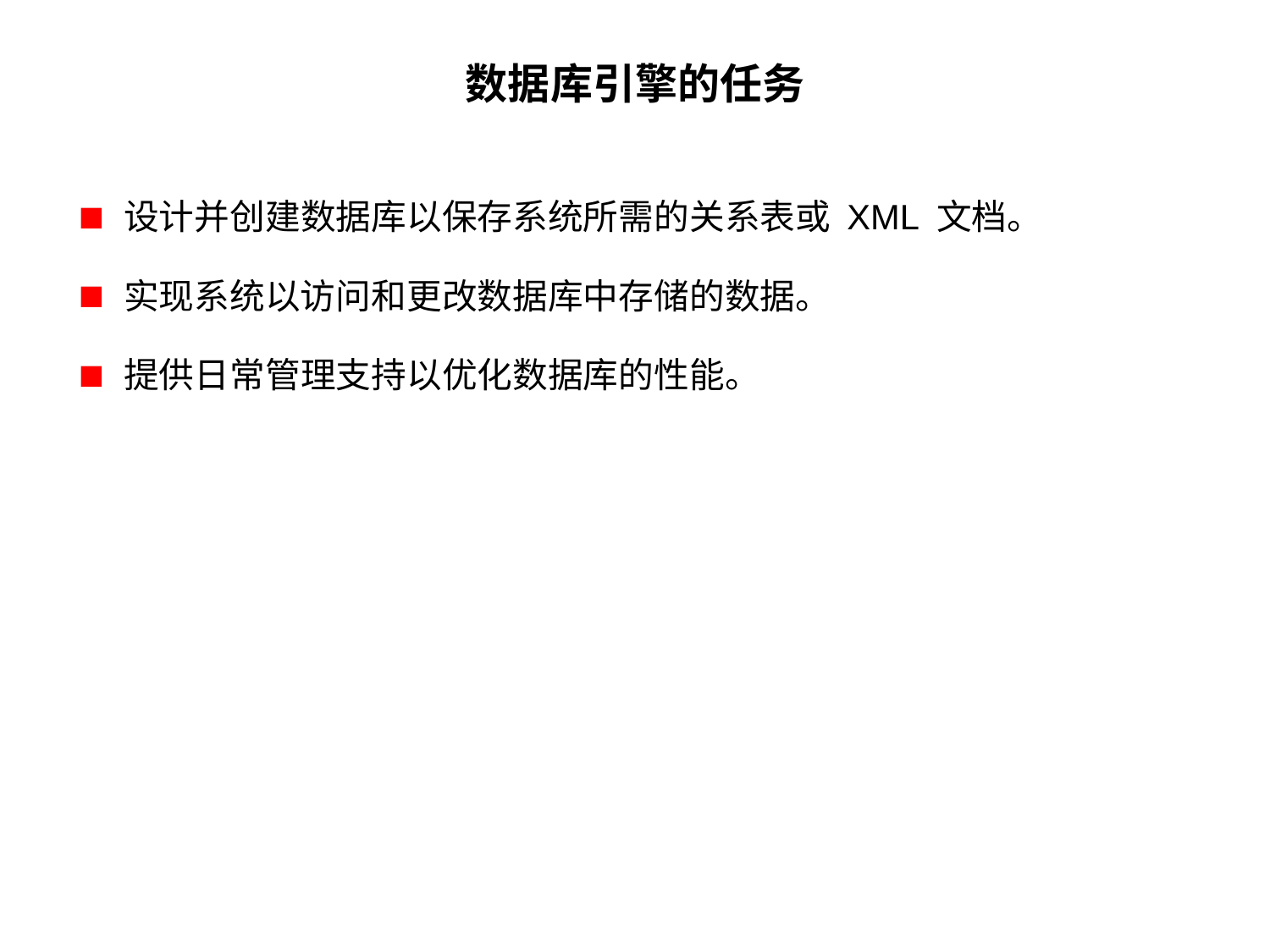

# 数据库引擎的任务
设计并创建数据库以保存系统所需的关系表或 XML 文档。
实现系统以访问和更改数据库中存储的数据。
提供日常管理支持以优化数据库的性能。